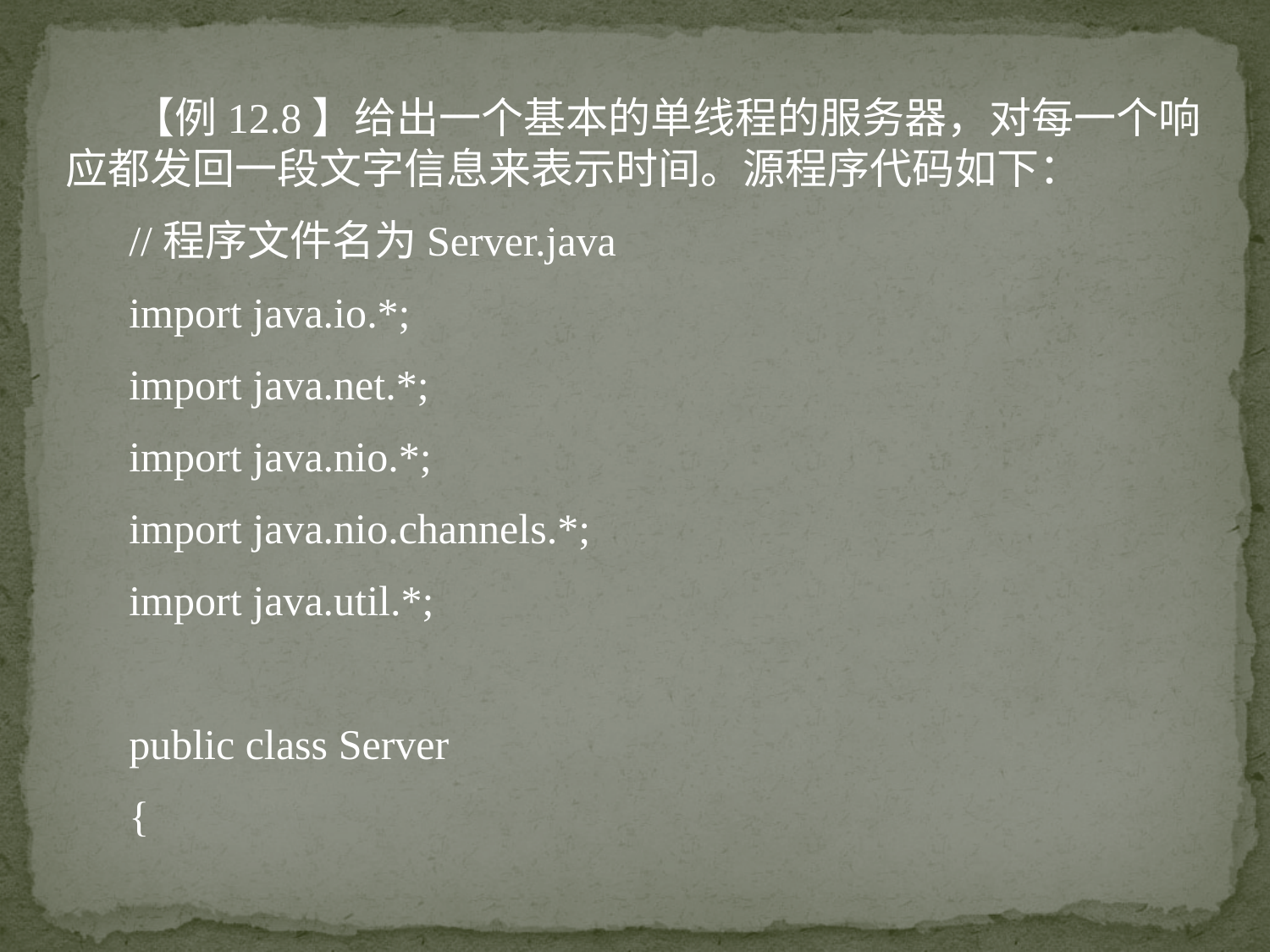

【例12.8】给出一个基本的单线程的服务器，对每一个响应都发回一段文字信息来表示时间。源程序代码如下：
//程序文件名为Server.java
import java.io.*;
import java.net.*;
import java.nio.*;
import java.nio.channels.*;
import java.util.*;

public class Server
{